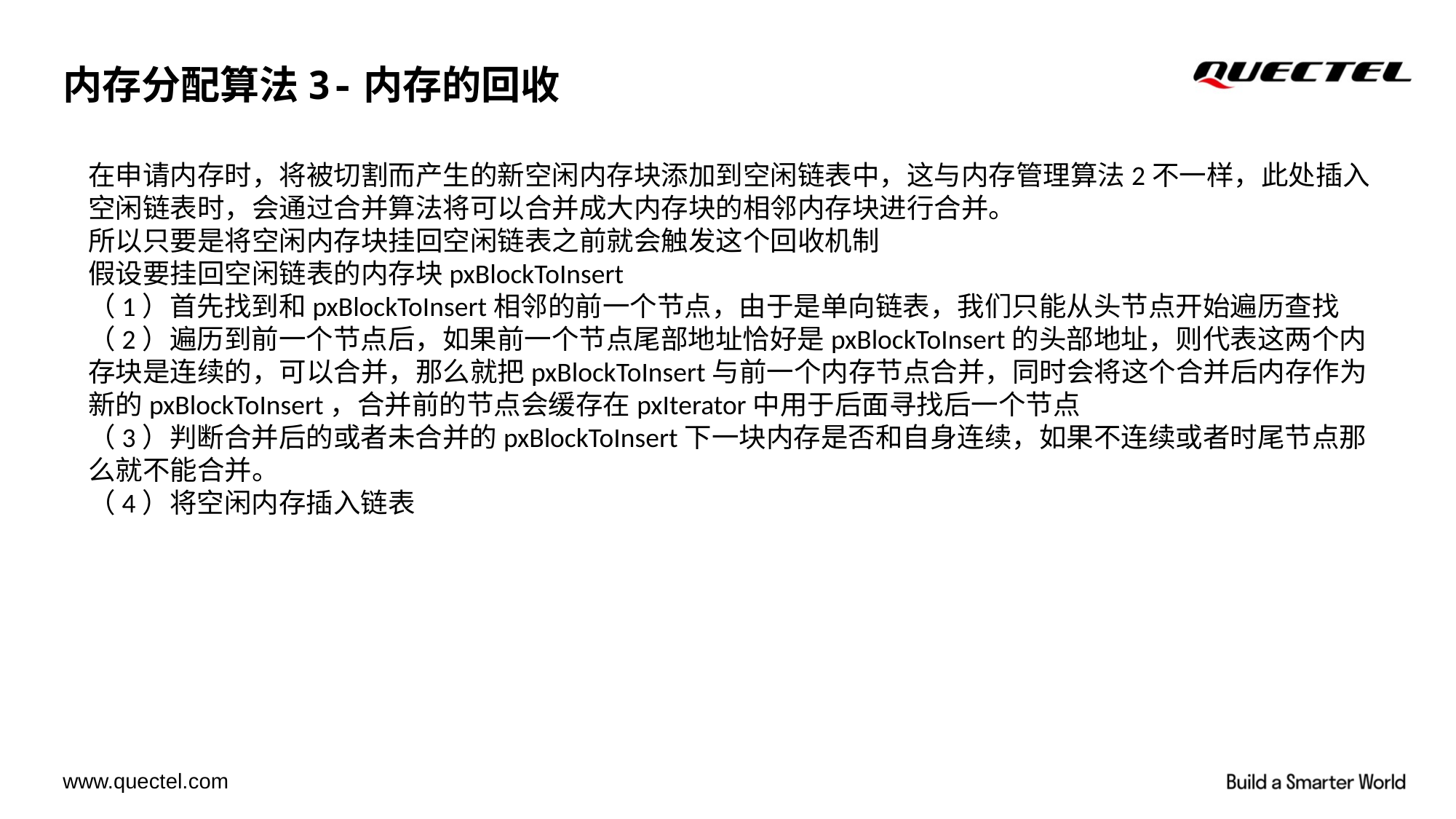

# 内存分配算法3-内存的回收
在申请内存时，将被切割而产生的新空闲内存块添加到空闲链表中，这与内存管理算法2不一样，此处插入空闲链表时，会通过合并算法将可以合并成大内存块的相邻内存块进行合并。
所以只要是将空闲内存块挂回空闲链表之前就会触发这个回收机制
假设要挂回空闲链表的内存块pxBlockToInsert
（1）首先找到和pxBlockToInsert相邻的前一个节点，由于是单向链表，我们只能从头节点开始遍历查找
（2）遍历到前一个节点后，如果前一个节点尾部地址恰好是pxBlockToInsert的头部地址，则代表这两个内存块是连续的，可以合并，那么就把pxBlockToInsert与前一个内存节点合并，同时会将这个合并后内存作为新的pxBlockToInsert，合并前的节点会缓存在pxIterator中用于后面寻找后一个节点
（3）判断合并后的或者未合并的pxBlockToInsert下一块内存是否和自身连续，如果不连续或者时尾节点那么就不能合并。
（4）将空闲内存插入链表